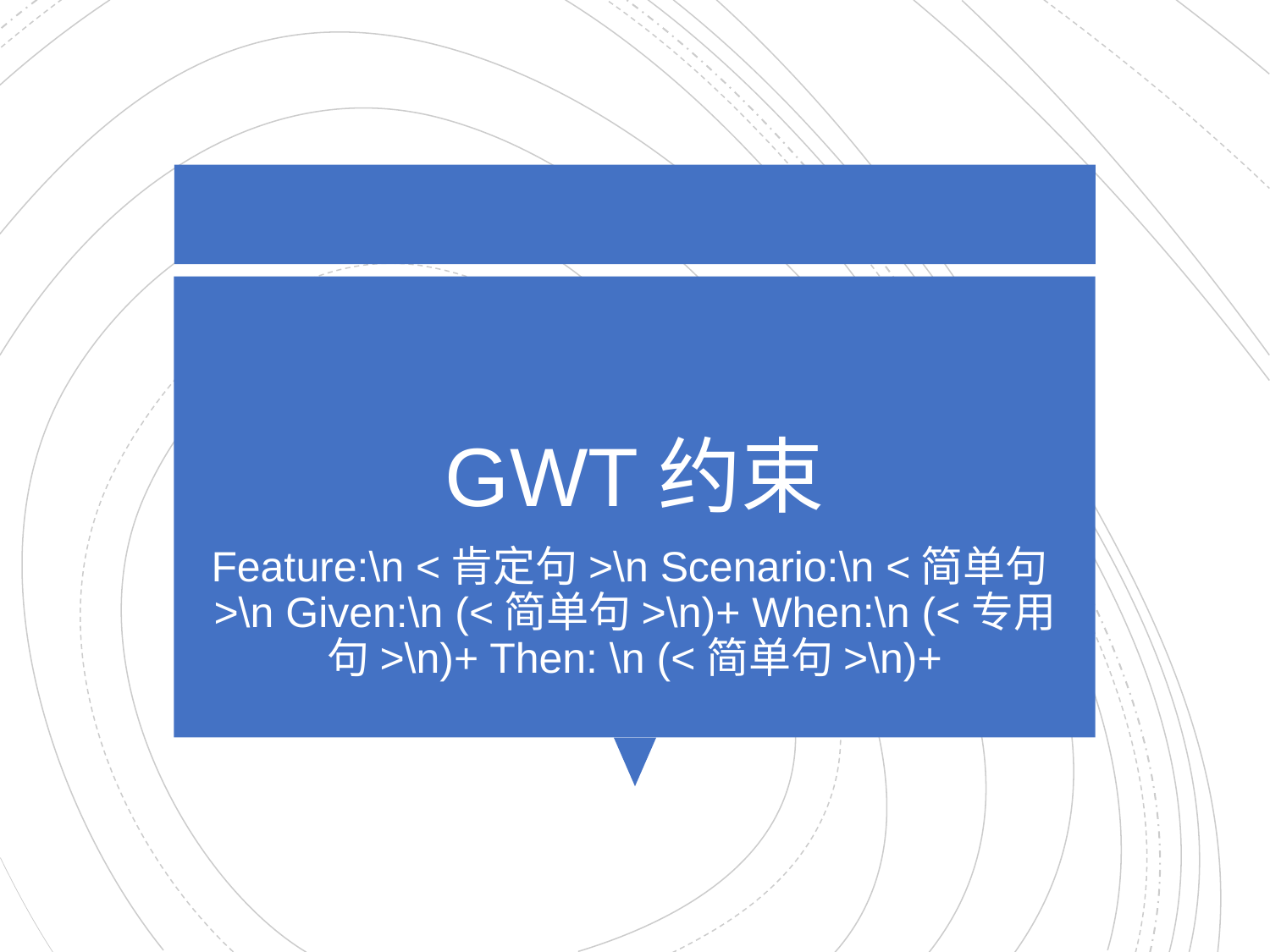

# GWT约束
Feature:\n <肯定句>\n Scenario:\n <简单句>\n Given:\n (<简单句>\n)+ When:\n (<专用句>\n)+ Then: \n (<简单句>\n)+